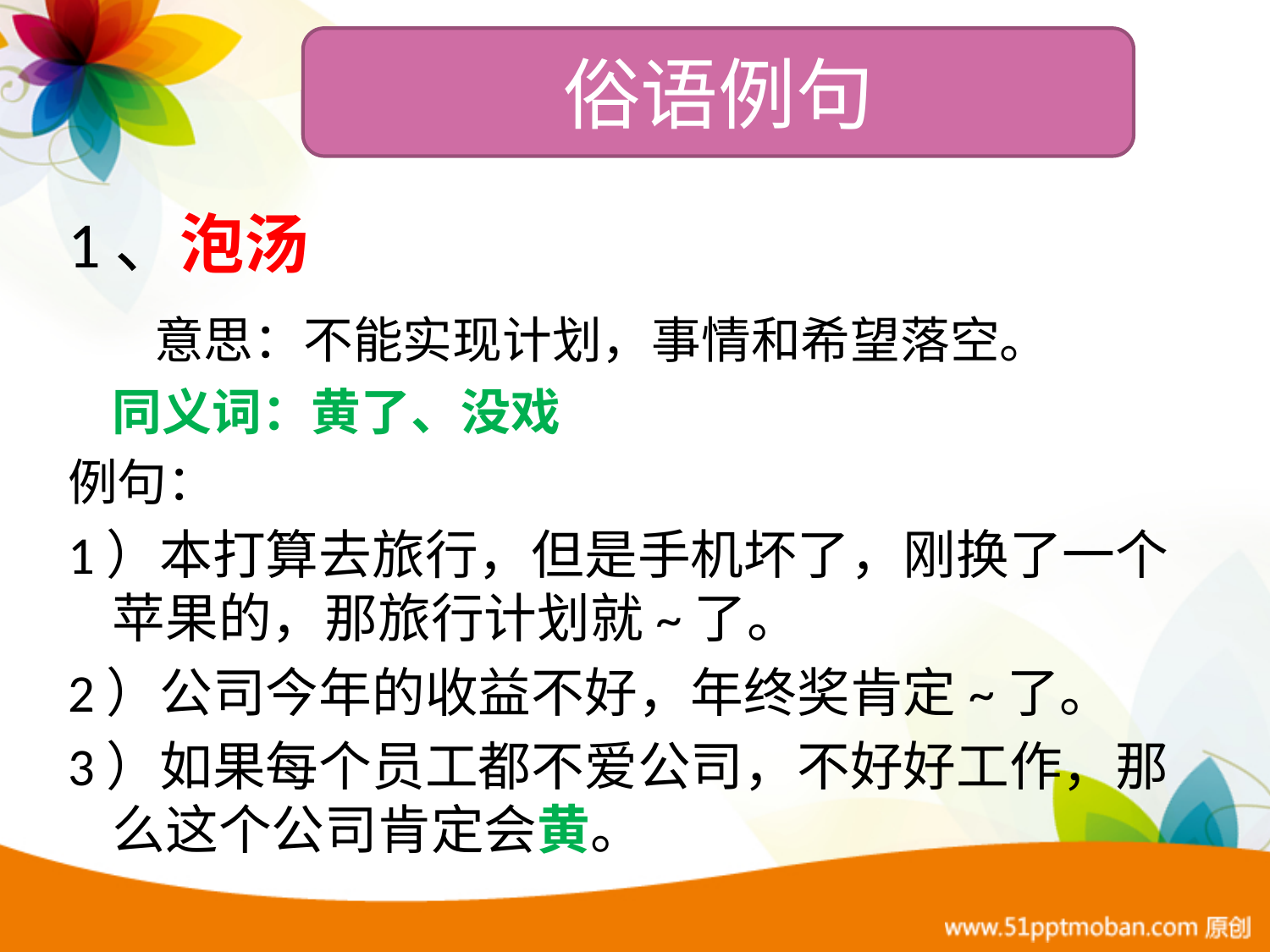

俗语例句
# 俗语例句
1、泡汤
     意思：不能实现计划，事情和希望落空。
   同义词：黄了、没戏
例句：
1）本打算去旅行，但是手机坏了，刚换了一个苹果的，那旅行计划就~了。
2）公司今年的收益不好，年终奖肯定~了。
3）如果每个员工都不爱公司，不好好工作，那么这个公司肯定会黄。